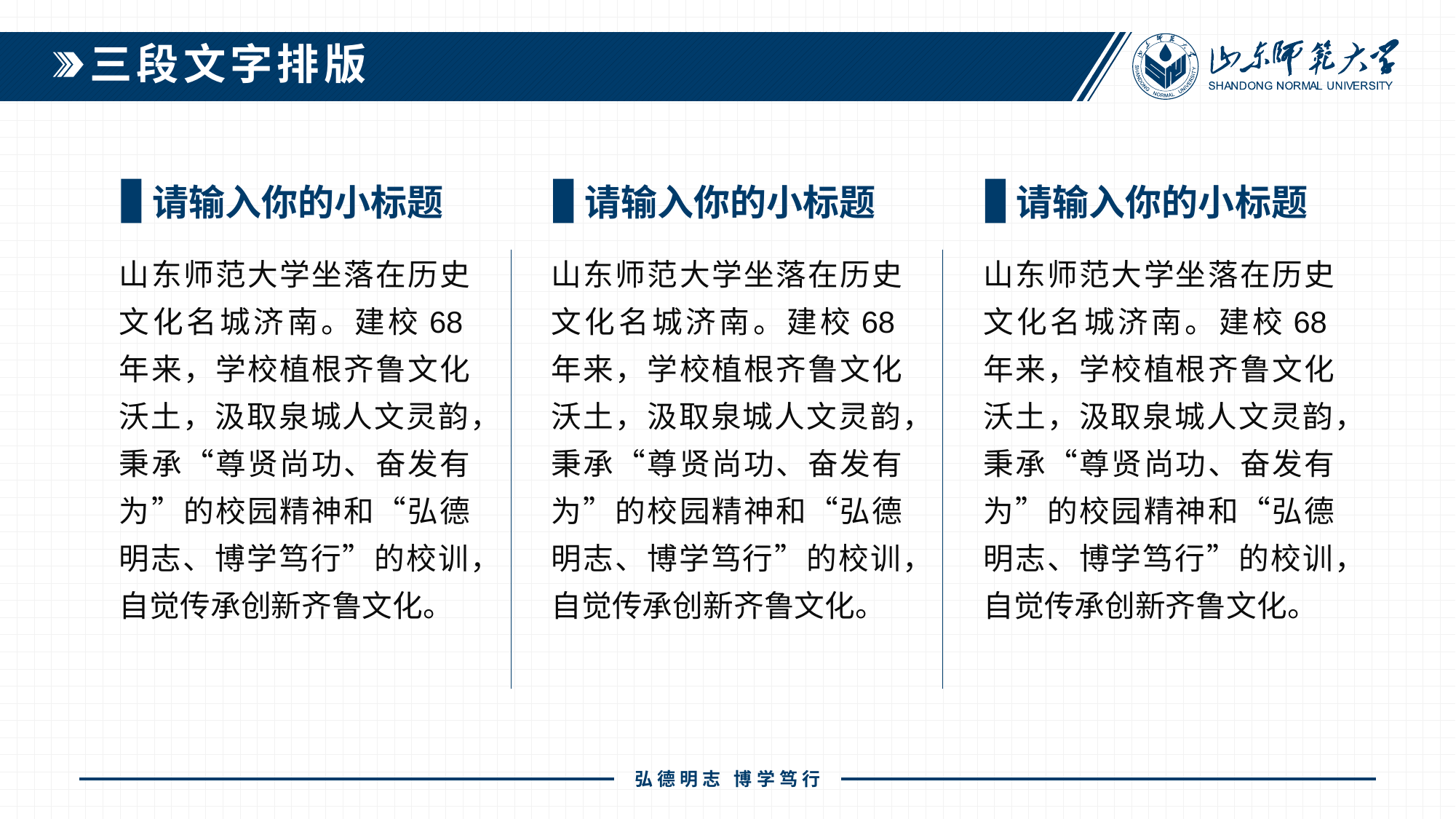

三段文字排版
请输入你的小标题
请输入你的小标题

请输入你的小标题

山东师范大学坐落在历史文化名城济南。建校68年来，学校植根齐鲁文化沃土，汲取泉城人文灵韵，秉承“尊贤尚功、奋发有为”的校园精神和“弘德明志、博学笃行”的校训，自觉传承创新齐鲁文化。
山东师范大学坐落在历史文化名城济南。建校68年来，学校植根齐鲁文化沃土，汲取泉城人文灵韵，秉承“尊贤尚功、奋发有为”的校园精神和“弘德明志、博学笃行”的校训，自觉传承创新齐鲁文化。
山东师范大学坐落在历史文化名城济南。建校68年来，学校植根齐鲁文化沃土，汲取泉城人文灵韵，秉承“尊贤尚功、奋发有为”的校园精神和“弘德明志、博学笃行”的校训，自觉传承创新齐鲁文化。